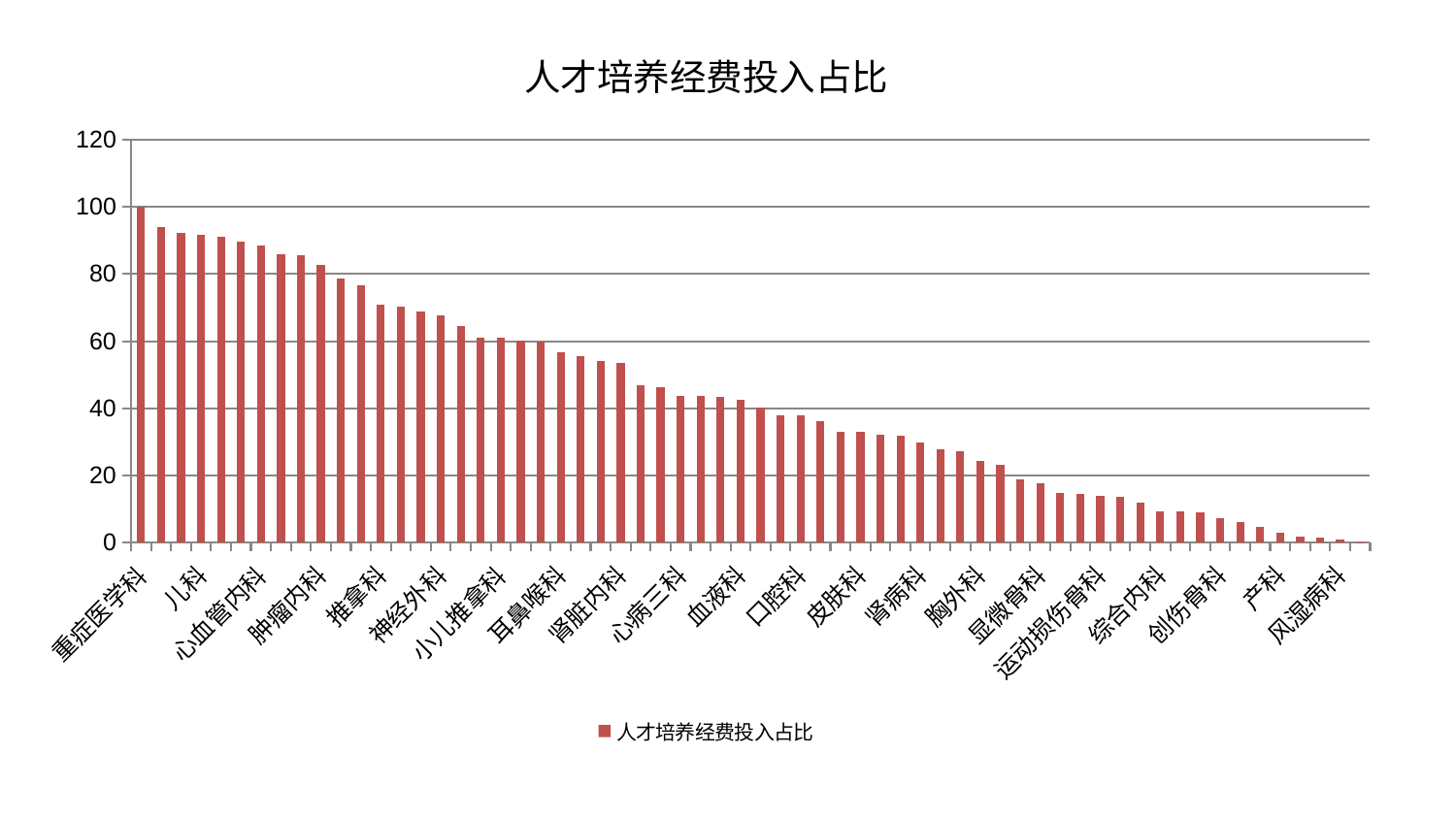

### Chart: 人才培养经费投入占比

| Category | 人才培养经费投入占比 |
|---|---|
| 重症医学科 | 100.0 |
| 心病二科 | 93.93350271721953 |
| 关节骨科 | 92.29723649990676 |
| 儿科 | 91.53311213082713 |
| 东区肾病科 | 91.0802796779266 |
| 眼科 | 89.75890932307904 |
| 心血管内科 | 88.45718118802519 |
| 医院 | 85.85309671239054 |
| 治未病中心 | 85.65768565531242 |
| 肿瘤内科 | 82.60884078192632 |
| 身心医学科 | 78.5651532800921 |
| 呼吸内科 | 76.51841618230881 |
| 推拿科 | 70.77656009976316 |
| 康复科 | 70.19276435988633 |
| 东区重症医学科 | 68.7812521674498 |
| 神经外科 | 67.79914646533325 |
| 男科 | 64.46070016969708 |
| 肛肠科 | 61.0156579676694 |
| 小儿推拿科 | 60.89784122027994 |
| 脾胃病科 | 60.295696879890826 |
| 微创骨科 | 59.85880322834045 |
| 耳鼻喉科 | 56.662349807081334 |
| 脑病一科 | 55.44839643982817 |
| 脊柱骨科 | 54.12607139871226 |
| 肾脏内科 | 53.65939951310392 |
| 心病一科 | 46.77956259399729 |
| 周围血管科 | 46.27072857303109 |
| 心病三科 | 43.72609306121492 |
| 肝病科 | 43.60074596801486 |
| 针灸科 | 43.24728154662198 |
| 血液科 | 42.58618851166855 |
| 脾胃科消化科合并 | 40.27078750365847 |
| 小儿骨科 | 38.04834208807779 |
| 口腔科 | 37.925399136364234 |
| 中医经典科 | 36.30467405919193 |
| 肝胆外科 | 33.026191148747785 |
| 皮肤科 | 32.94129751422301 |
| 妇科妇二科合并 | 32.26127540535568 |
| 心病四科 | 31.91749380304323 |
| 肾病科 | 29.85229243604157 |
| 骨科 | 27.660531578034764 |
| 内分泌科 | 27.299835961714788 |
| 胸外科 | 24.266447942648007 |
| 美容皮肤科 | 23.054085150833295 |
| 妇科 | 18.96889031815585 |
| 显微骨科 | 17.792910263439097 |
| 中医外治中心 | 14.666968668399804 |
| 消化内科 | 14.369445041781725 |
| 运动损伤骨科 | 13.999779539981528 |
| 妇二科 | 13.623806384528848 |
| 普通外科 | 11.983688678497906 |
| 综合内科 | 9.415621745406956 |
| 老年医学科 | 9.41382864145126 |
| 乳腺甲状腺外科 | 9.031116601045541 |
| 创伤骨科 | 7.1511948635886835 |
| 脑病三科 | 6.200615727846626 |
| 西区重症医学科 | 4.606771394081632 |
| 产科 | 3.0449347923182652 |
| 泌尿外科 | 1.6739392698237765 |
| 神经内科 | 1.6358142360500816 |
| 风湿病科 | 0.9388864193937918 |
| 脑病二科 | 0.09752163228733401 |
71